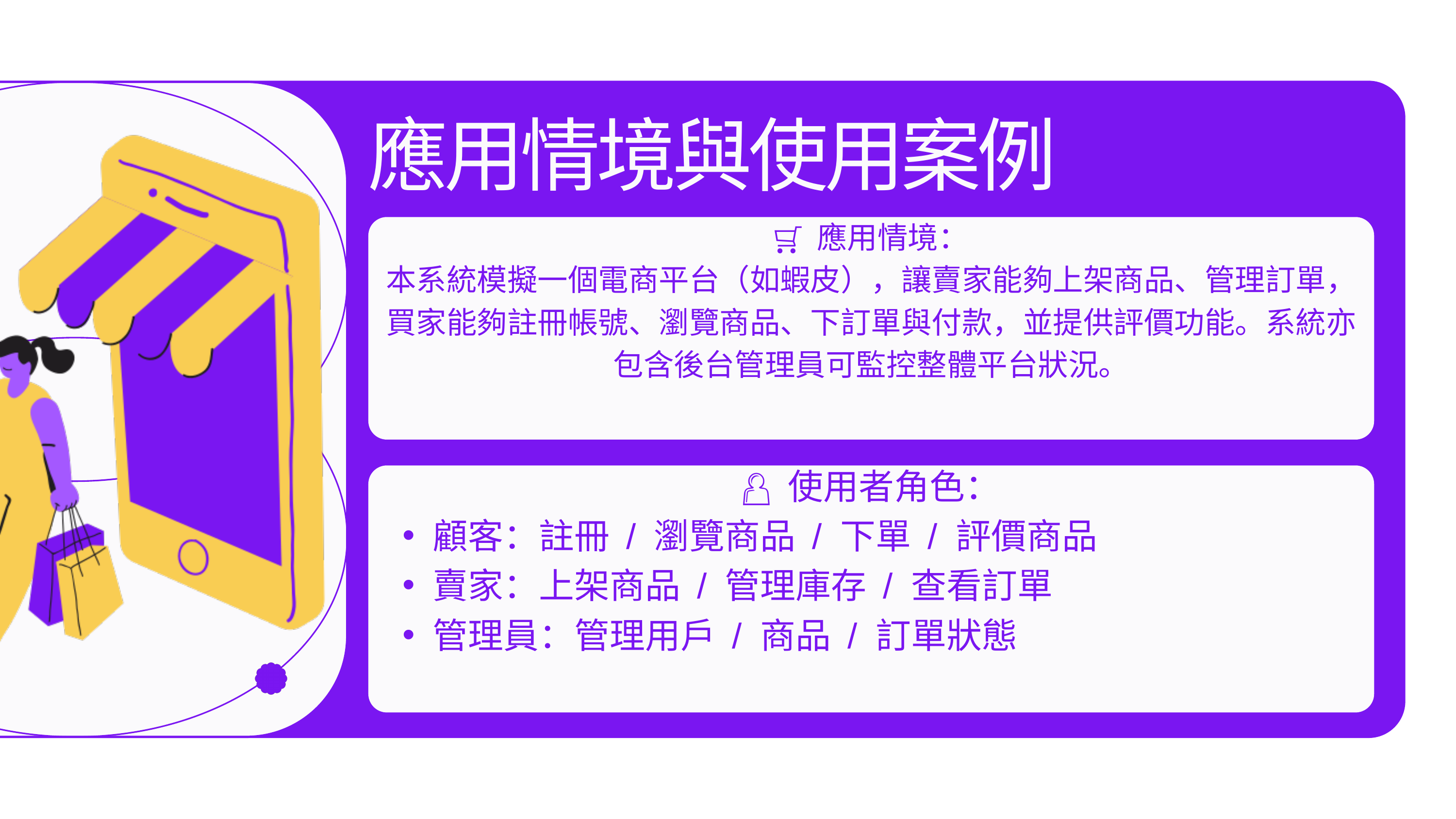

應用情境與使用案例

🛒 應用情境：
本系統模擬一個電商平台（如蝦皮），讓賣家能夠上架商品、管理訂單，買家能夠註冊帳號、瀏覽商品、下訂單與付款，並提供評價功能。系統亦包含後台管理員可監控整體平台狀況。

👤 使用者角色：
顧客：註冊 / 瀏覽商品 / 下單 / 評價商品
賣家：上架商品 / 管理庫存 / 查看訂單
管理員：管理用戶 / 商品 / 訂單狀態